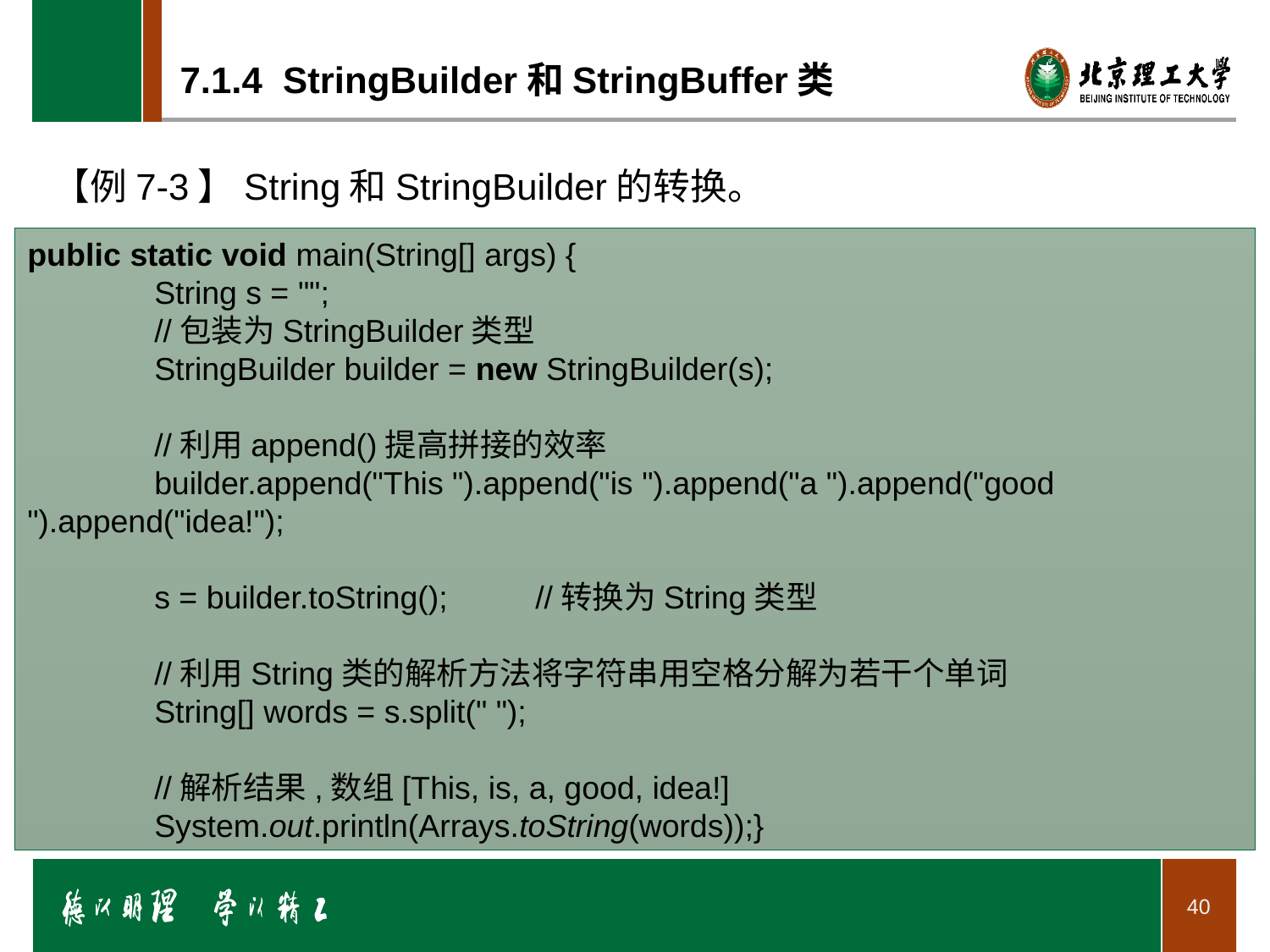

# 7.1.4  StringBuilder和StringBuffer类
【例7-3】String和StringBuilder的转换。

public static void main(String[] args) {
	String s = "";
	//包装为StringBuilder类型
	StringBuilder builder = new StringBuilder(s);

	//利用append()提高拼接的效率
	builder.append("This ").append("is ").append("a ").append("good ").append("idea!");

	s = builder.toString();	//转换为String类型

	//利用String类的解析方法将字符串用空格分解为若干个单词
	String[] words = s.split(" ");

	//解析结果,数组[This, is, a, good, idea!]
	System.out.println(Arrays.toString(words));}